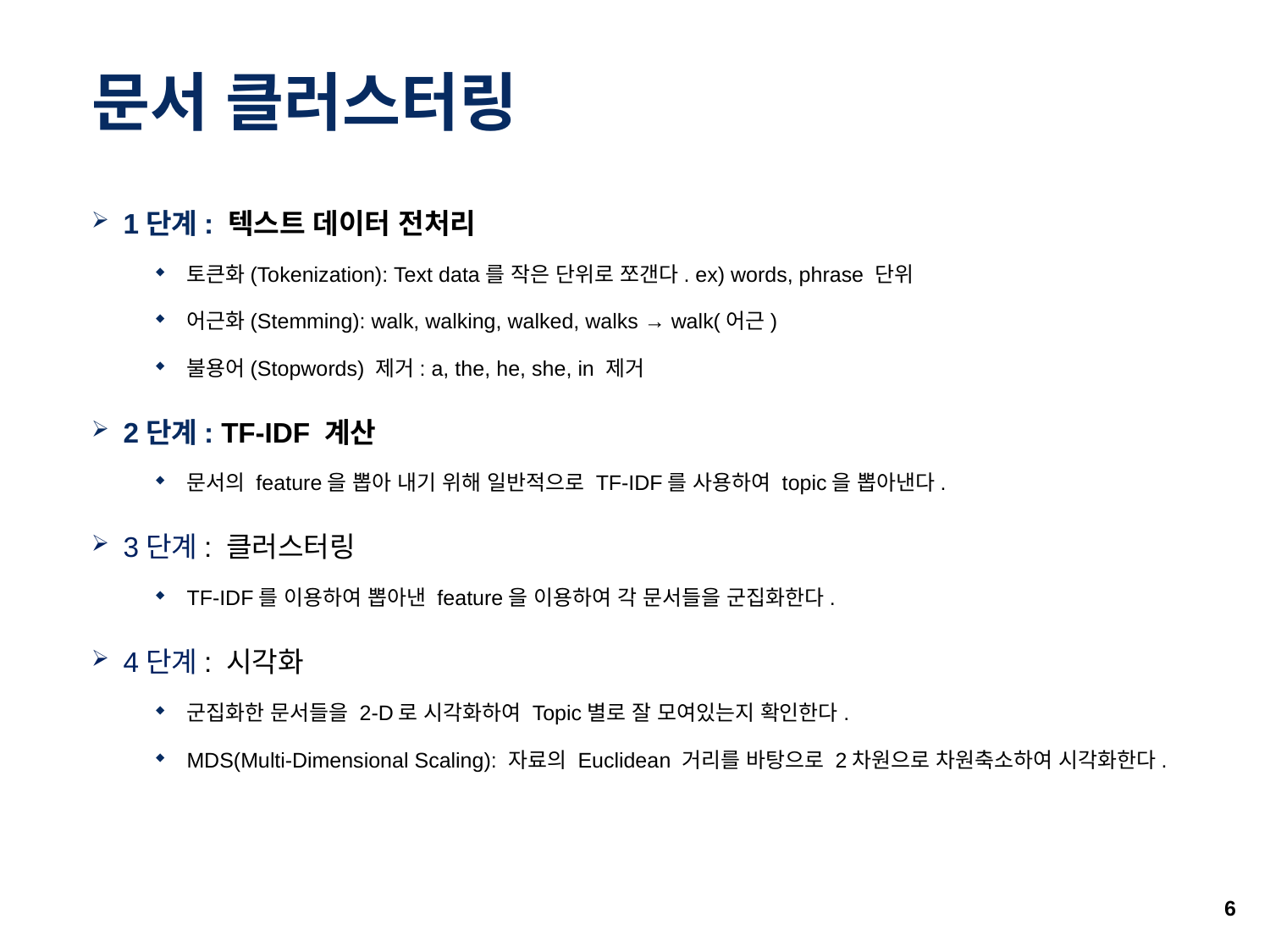

# 문서 클러스터링
1단계: 텍스트 데이터 전처리
토큰화(Tokenization): Text data를 작은 단위로 쪼갠다. ex) words, phrase 단위
어근화(Stemming): walk, walking, walked, walks → walk(어근)
불용어(Stopwords) 제거: a, the, he, she, in 제거
2단계: TF-IDF 계산
문서의 feature을 뽑아 내기 위해 일반적으로 TF-IDF를 사용하여 topic을 뽑아낸다.
3단계: 클러스터링
TF-IDF를 이용하여 뽑아낸 feature을 이용하여 각 문서들을 군집화한다.
4단계: 시각화
군집화한 문서들을 2-D로 시각화하여 Topic별로 잘 모여있는지 확인한다.
MDS(Multi-Dimensional Scaling): 자료의 Euclidean 거리를 바탕으로 2차원으로 차원축소하여 시각화한다.
6